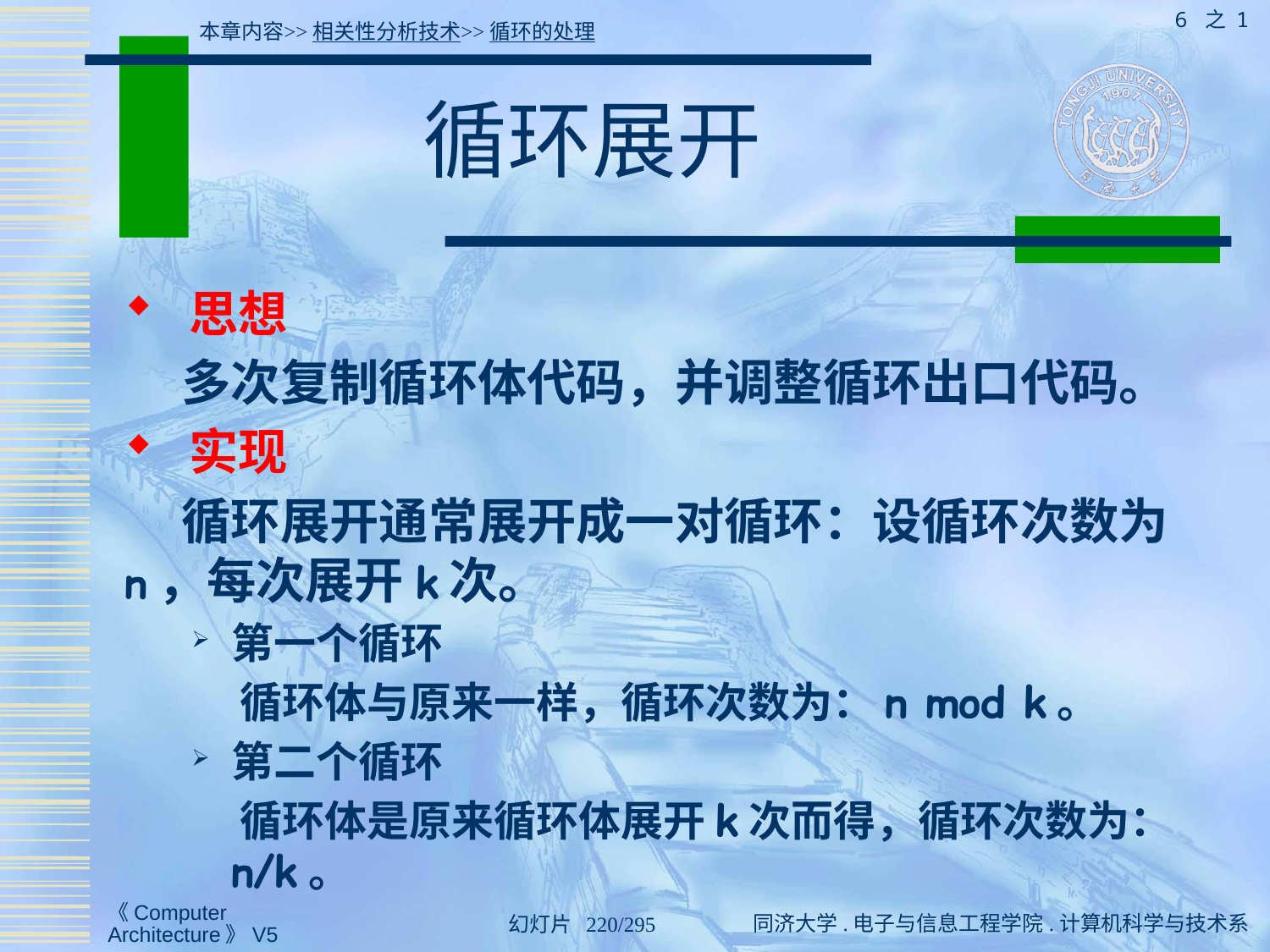

6 之 1
本章内容>>相关性分析技术>>循环的处理
# 循环展开
  思想
    多次复制循环体代码，并调整循环出口代码。
  实现
    循环展开通常展开成一对循环：设循环次数为n，每次展开k次。
第一个循环
    循环体与原来一样，循环次数为：n mod k。
第二个循环
    循环体是原来循环体展开k次而得，循环次数为：n/k。